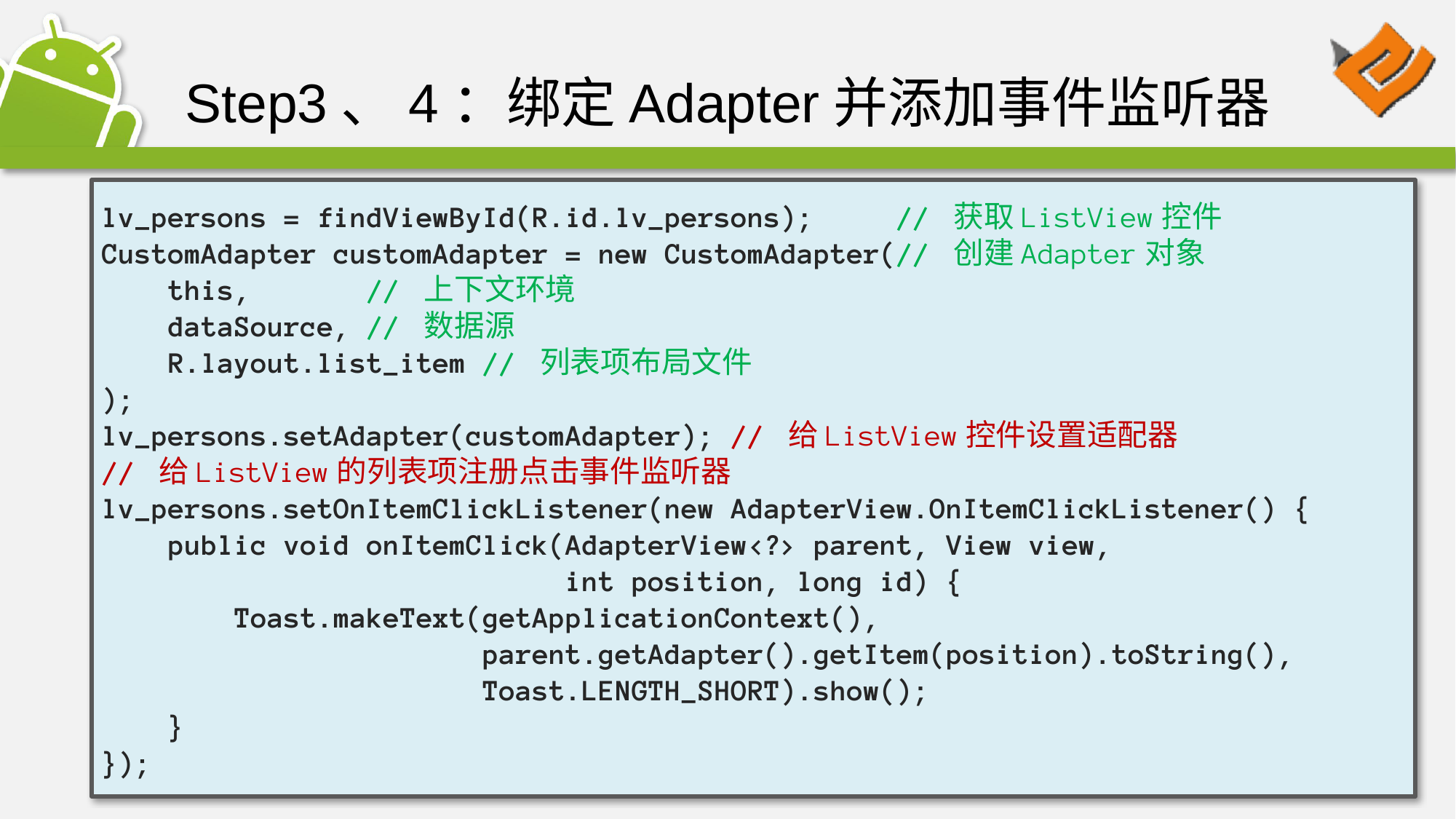

# Step3、4：绑定Adapter并添加事件监听器
lv_persons = findViewById(R.id.lv_persons);     // 获取ListView控件
CustomAdapter customAdapter = new CustomAdapter(// 创建Adapter对象
    this,       // 上下文环境
    dataSource, // 数据源
    R.layout.list_item // 列表项布局文件
);
lv_persons.setAdapter(customAdapter); // 给ListView控件设置适配器
// 给ListView的列表项注册点击事件监听器
lv_persons.setOnItemClickListener(new AdapterView.OnItemClickListener() {
    public void onItemClick(AdapterView<?> parent, View view,
                            int position, long id) {
        Toast.makeText(getApplicationContext(),
                       parent.getAdapter().getItem(position).toString(),
                       Toast.LENGTH_SHORT).show();
    }
});